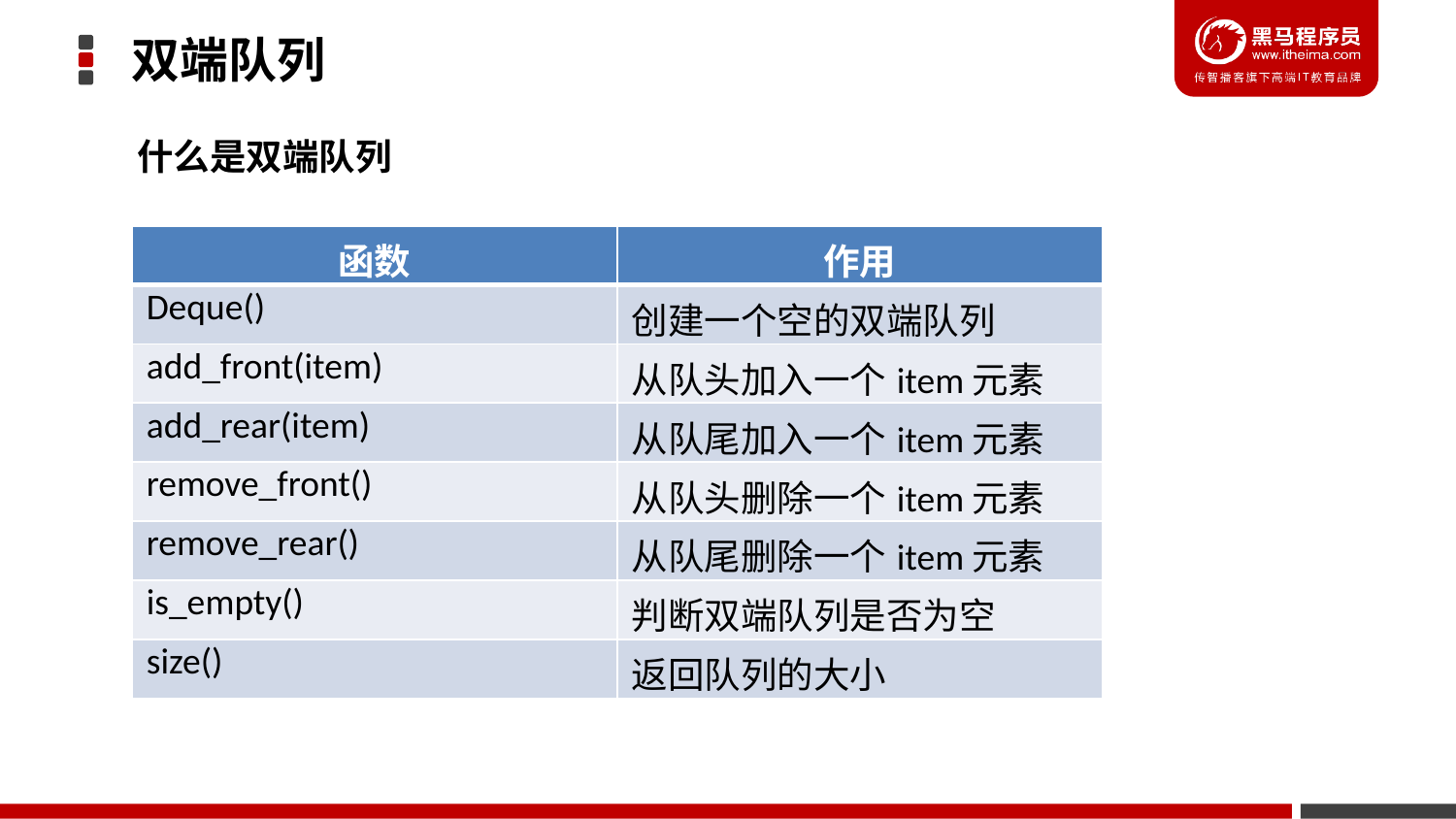

双端队列
什么是双端队列
| 函数 | 作用 |
| --- | --- |
| Deque() | 创建一个空的双端队列 |
| add\_front(item) | 从队头加入一个item元素 |
| add\_rear(item) | 从队尾加入一个item元素 |
| remove\_front() | 从队头删除一个item元素 |
| remove\_rear() | 从队尾删除一个item元素 |
| is\_empty() | 判断双端队列是否为空 |
| size() | 返回队列的大小 |